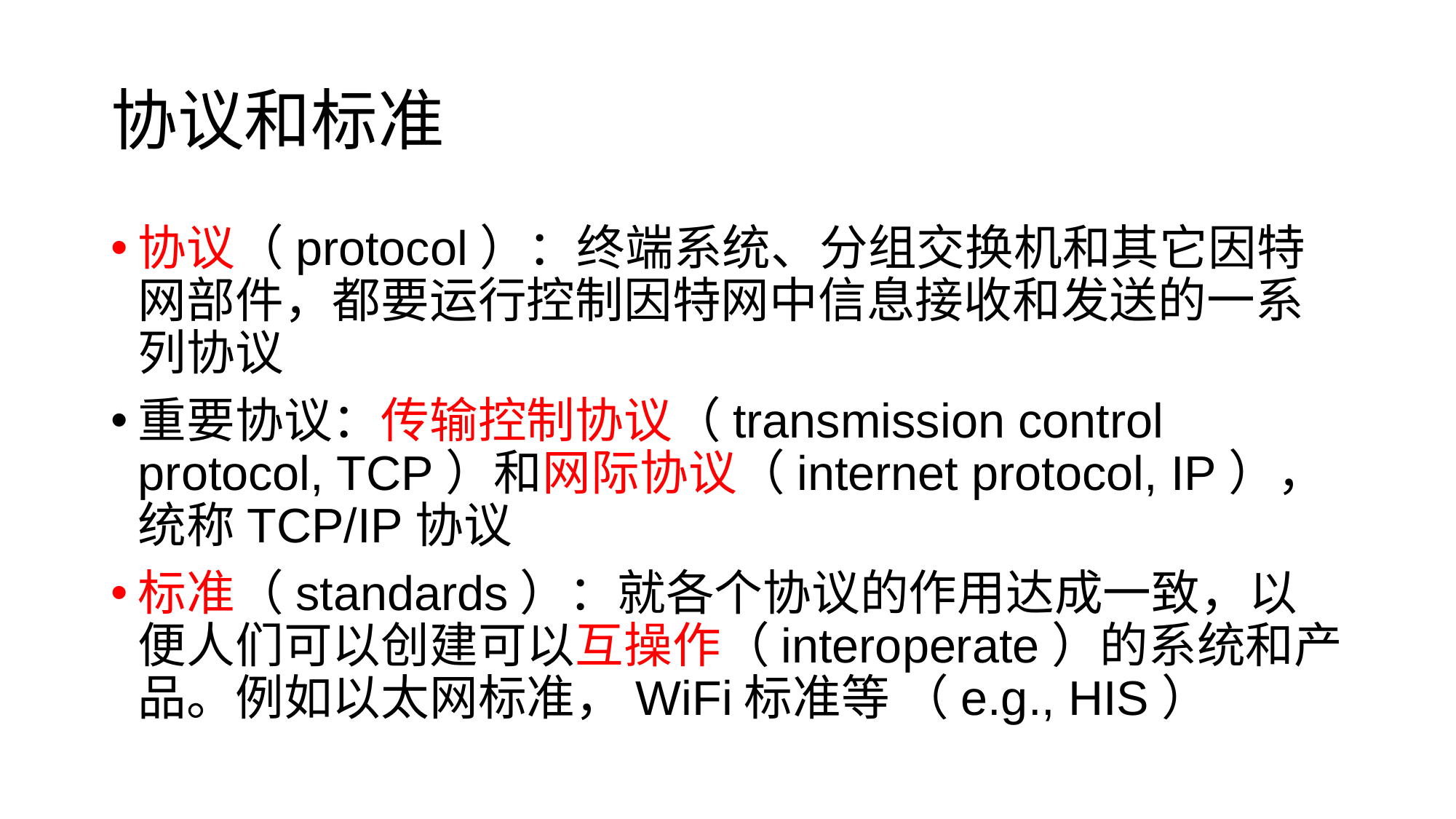

# 协议和标准
协议（protocol）：终端系统、分组交换机和其它因特网部件，都要运行控制因特网中信息接收和发送的一系列协议
重要协议：传输控制协议（transmission control protocol, TCP）和网际协议（internet protocol, IP），统称TCP/IP协议
标准（standards）：就各个协议的作用达成一致，以便人们可以创建可以互操作（interoperate）的系统和产品。例如以太网标准，WiFi标准等 （e.g., HIS）